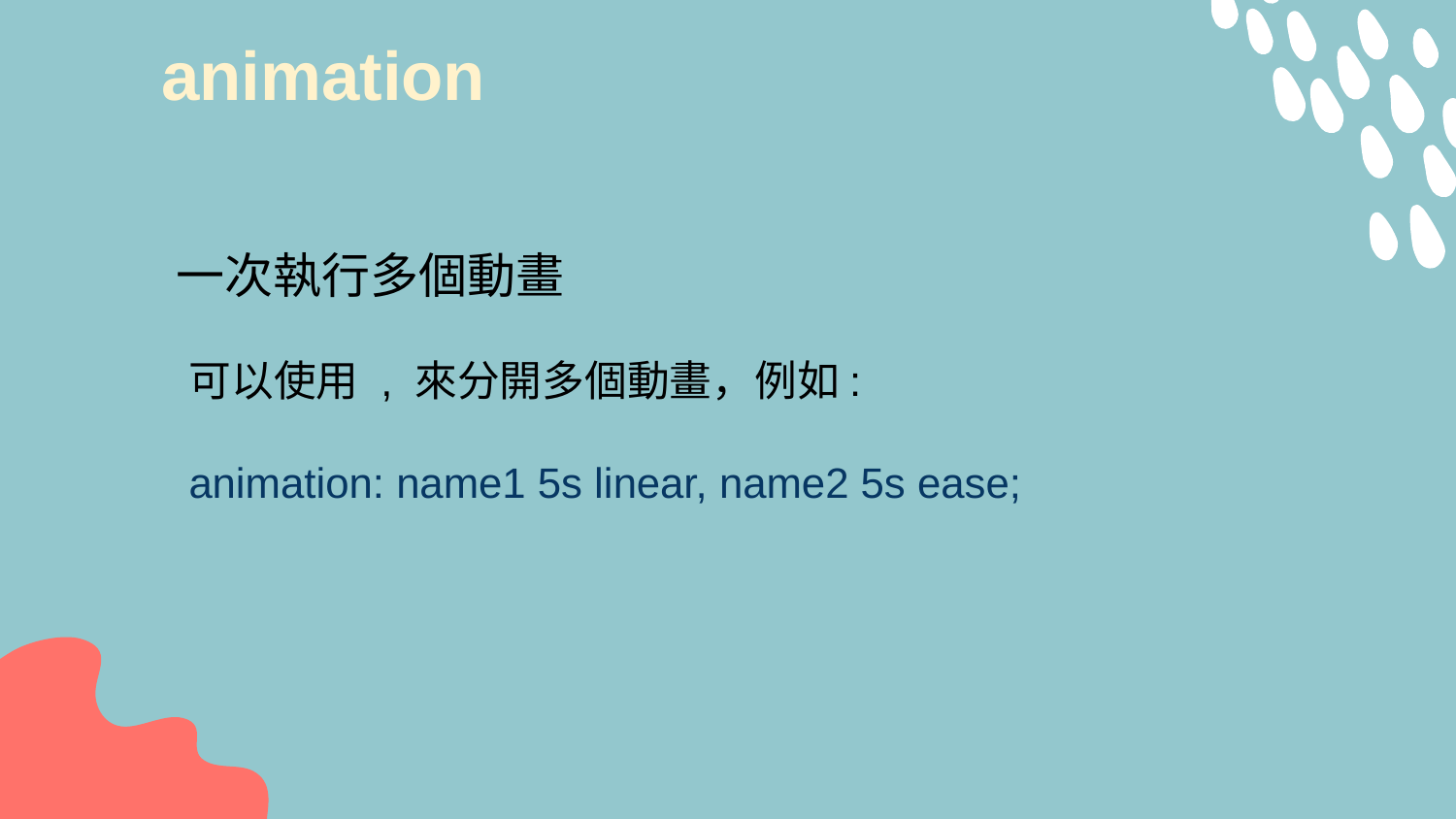

# animation
一次執行多個動畫
可以使用 , 來分開多個動畫，例如:

animation: name1 5s linear, name2 5s ease;